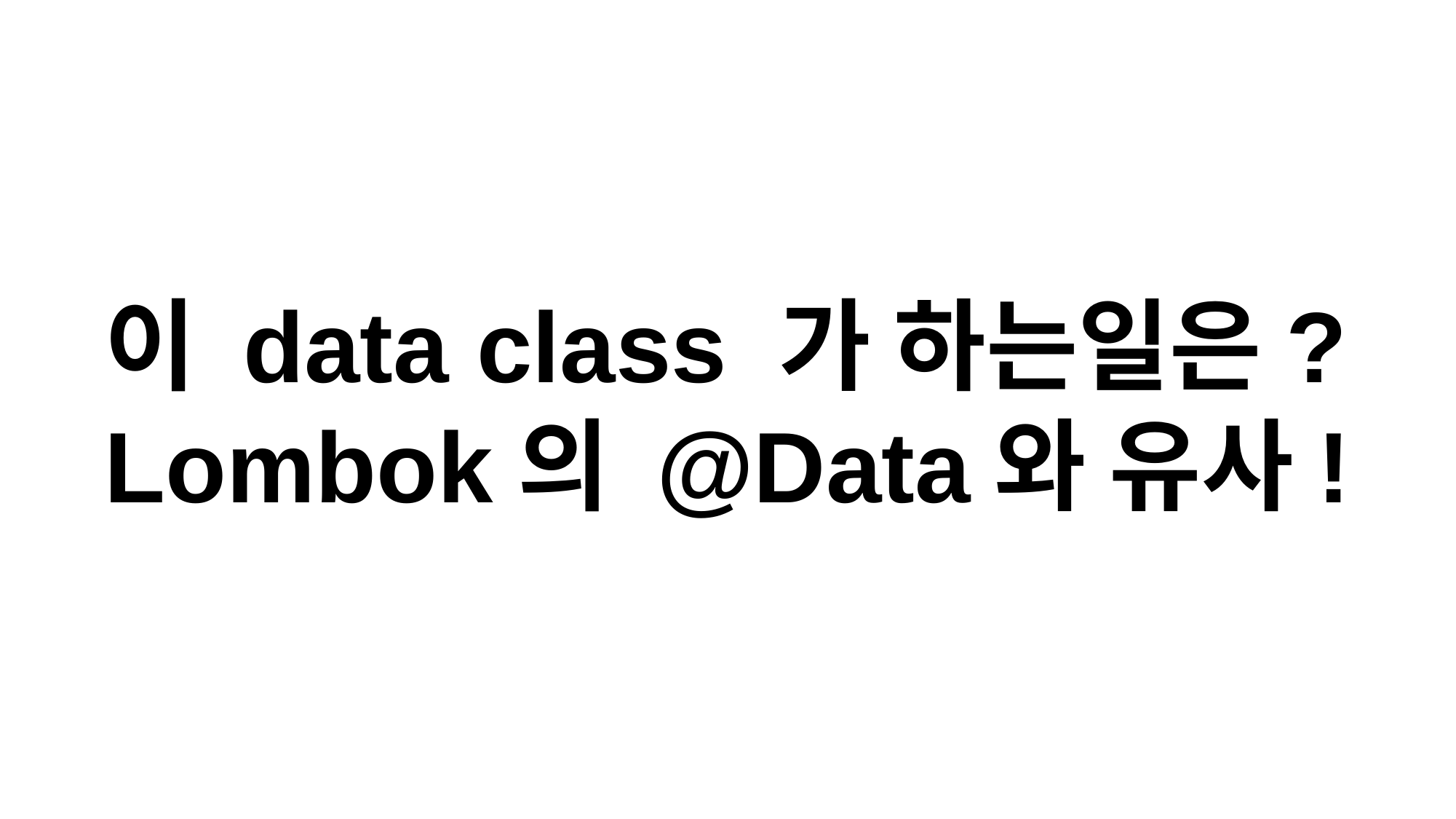

이 data class 가 하는일은?
Lombok의 @Data와 유사!